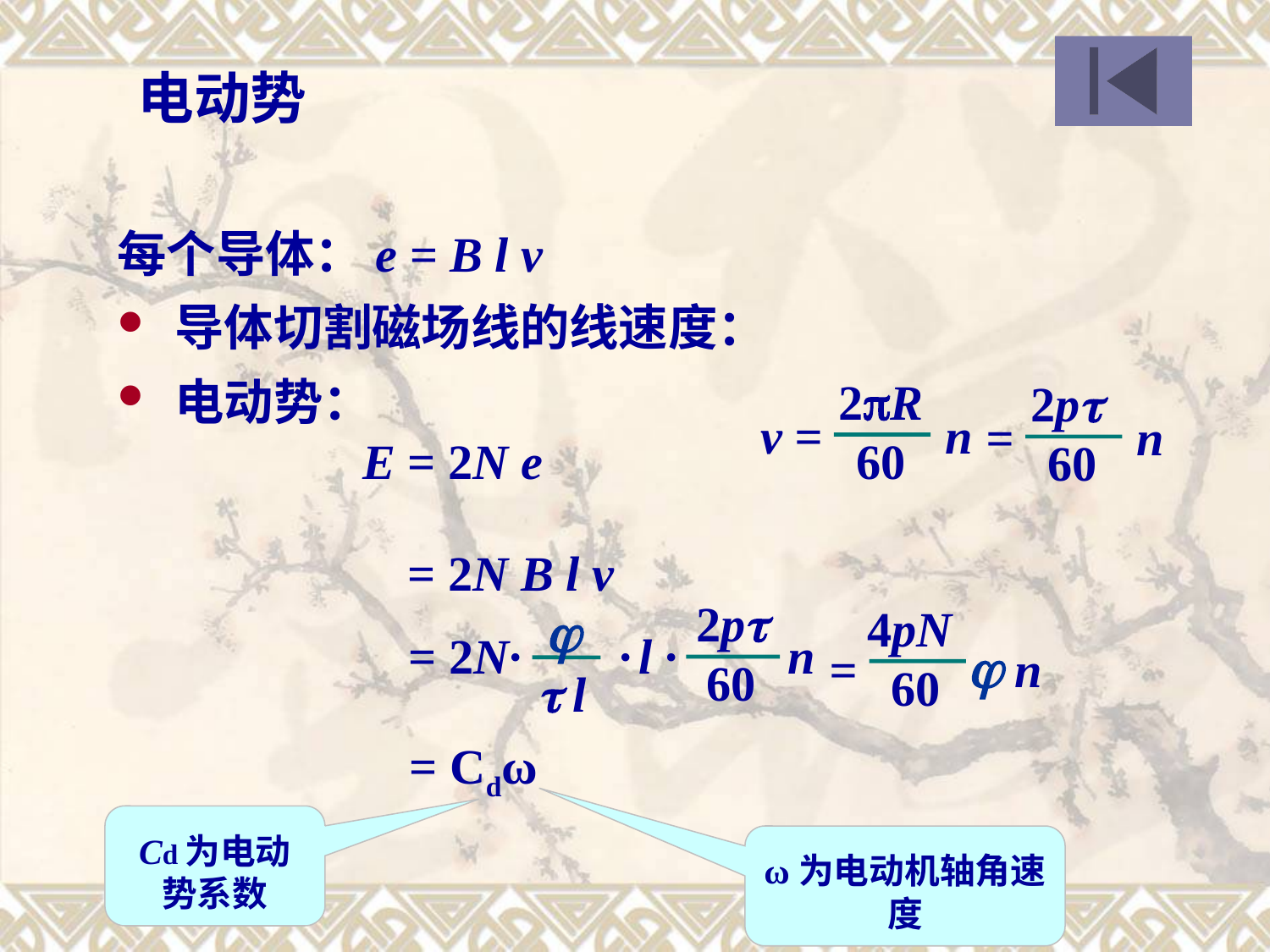

电动势
每个导体：e = B l v
 导体切割磁场线的线速度：
 电动势：
                    E = 2N e
2πR
60
v =          n

2pτ
60
=          n

= 2N B l v
 2pτ
60
ϕ
τ l
= 2N·        · l ·         n

4pN
60
=         ϕ n

= Cdω
Cd为电动势系数
ω为电动机轴角速度
106